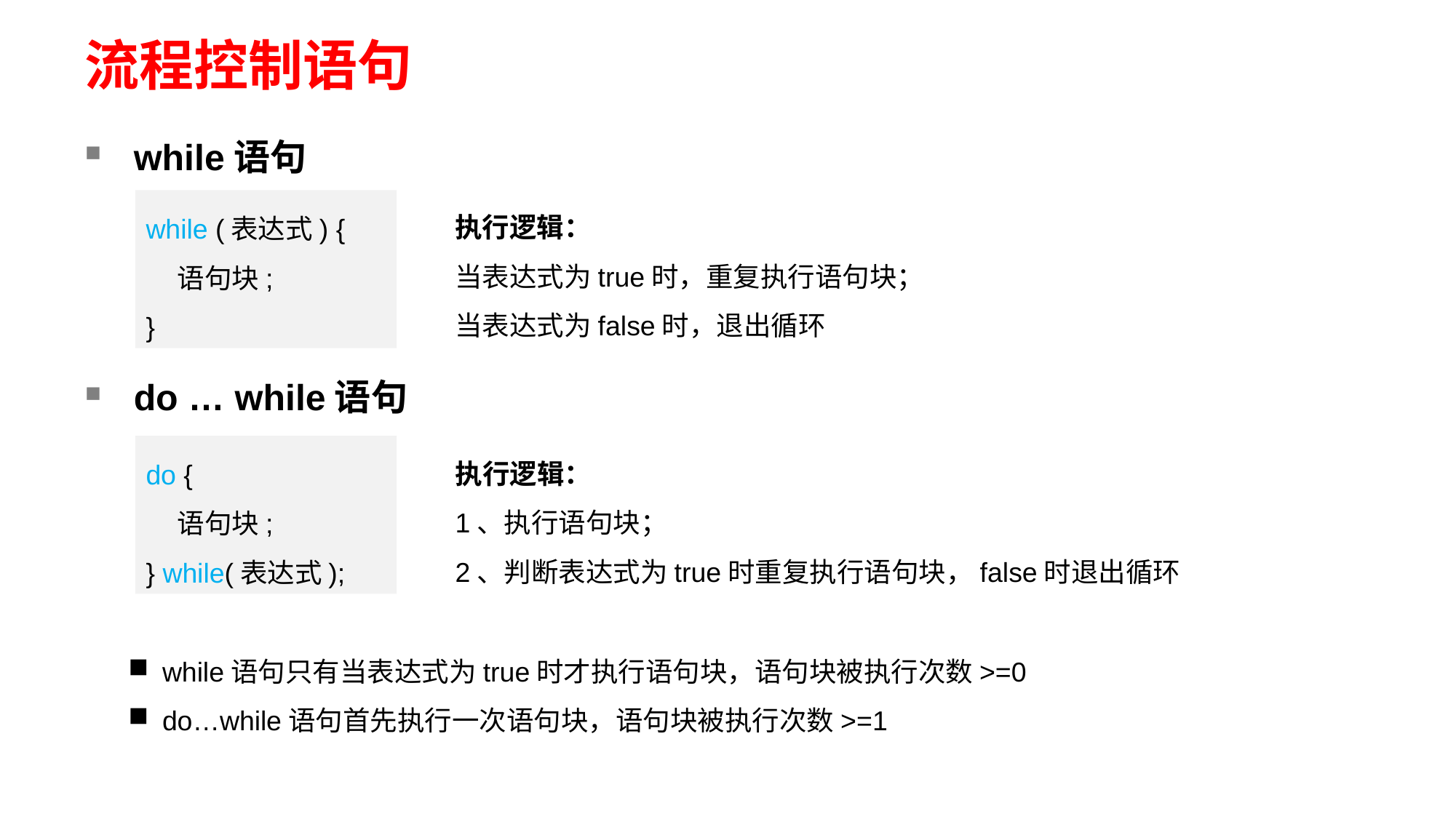

# 流程控制语句
while语句
执行逻辑：
当表达式为true时，重复执行语句块；
当表达式为false时，退出循环
while (表达式) {
    语句块;
}
do … while语句
do {
    语句块;
} while(表达式);
执行逻辑：
1、执行语句块；
2、判断表达式为true时重复执行语句块，false时退出循环
while语句只有当表达式为true时才执行语句块，语句块被执行次数>=0
do…while语句首先执行一次语句块，语句块被执行次数>=1